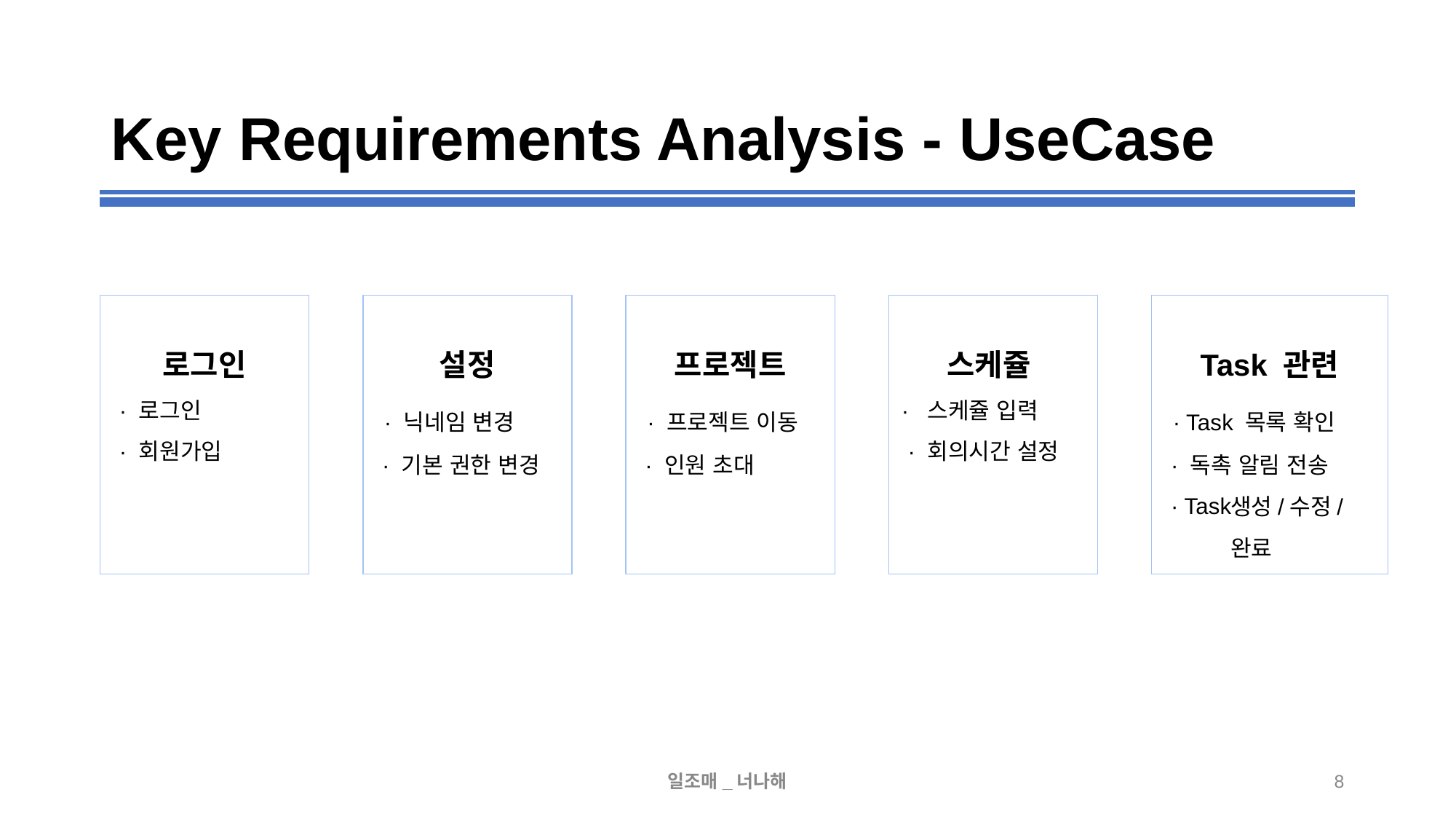

# Key Requirements Analysis - UseCase
로그인
 · 로그인
 · 회원가입

설정
 · 닉네임 변경
 · 기본 권한 변경

프로젝트
 · 프로젝트 이동
 · 인원 초대

스케쥴
·  스케쥴 입력
 · 회의시간 설정

Task 관련
 · Task 목록 확인
 · 독촉 알림 전송
 · Task
생성/수정/완료
일조매_너나해
8